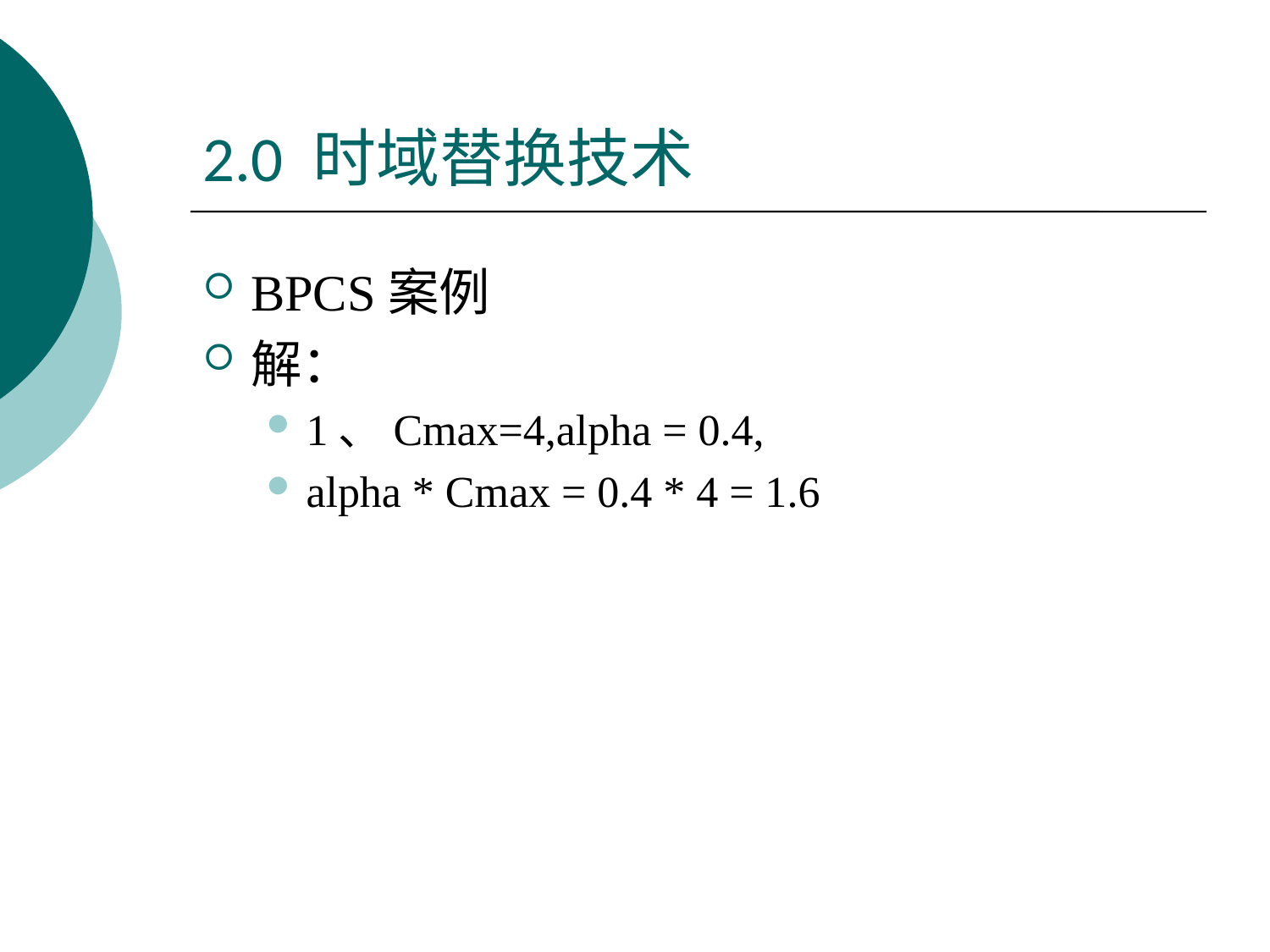

# 2.0 时域替换技术
BPCS案例
解：
1、Cmax=4,alpha = 0.4,
alpha * Cmax = 0.4 * 4 = 1.6